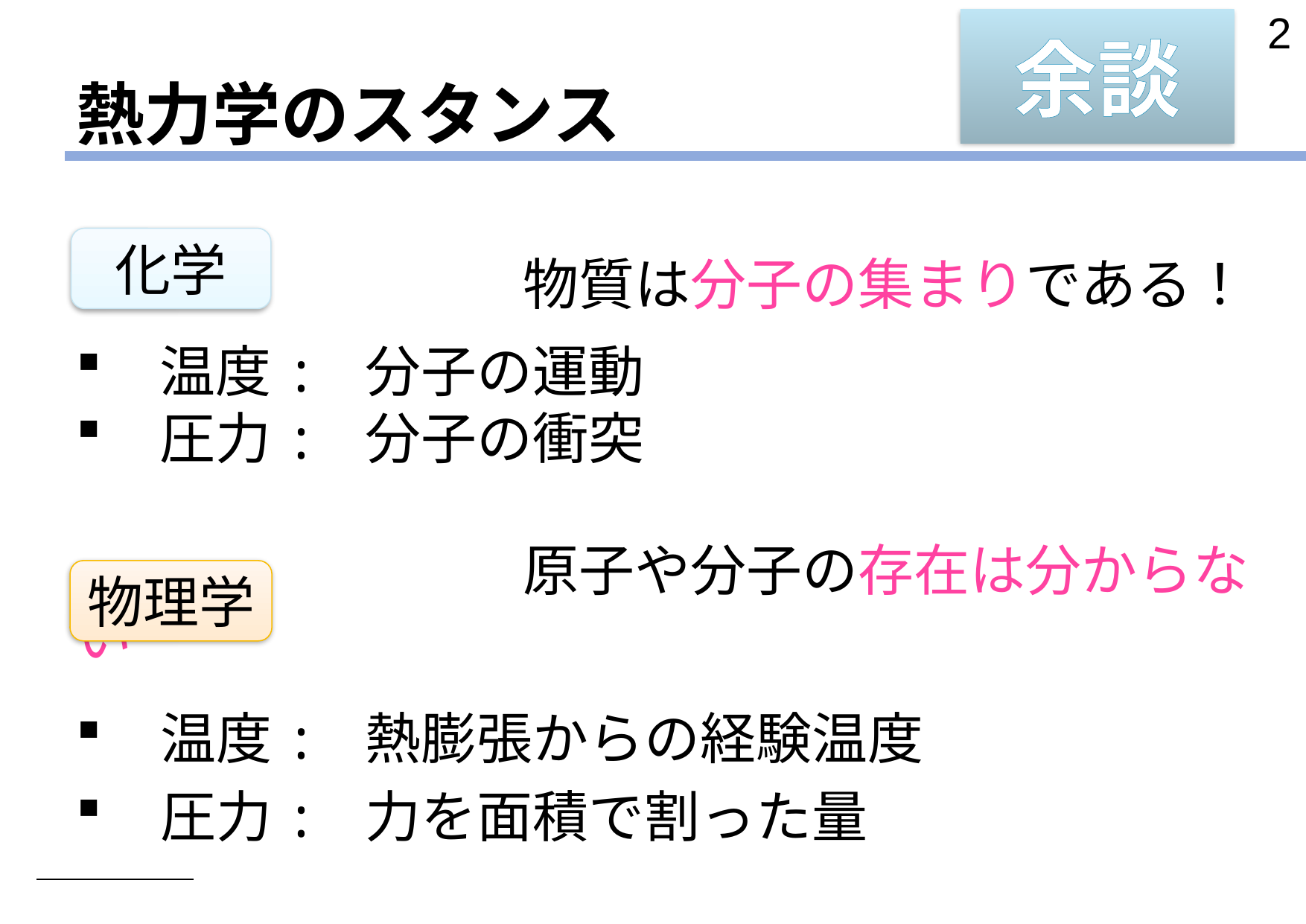

2
余談
# 熱力学のスタンス
				物質は分子の集まりである！

温度: 分子の運動
圧力: 分子の衝突
化学
				原子や分子の存在は分からない…

温度: 熱膨張からの経験温度
圧力: 力を面積で割った量
物理学